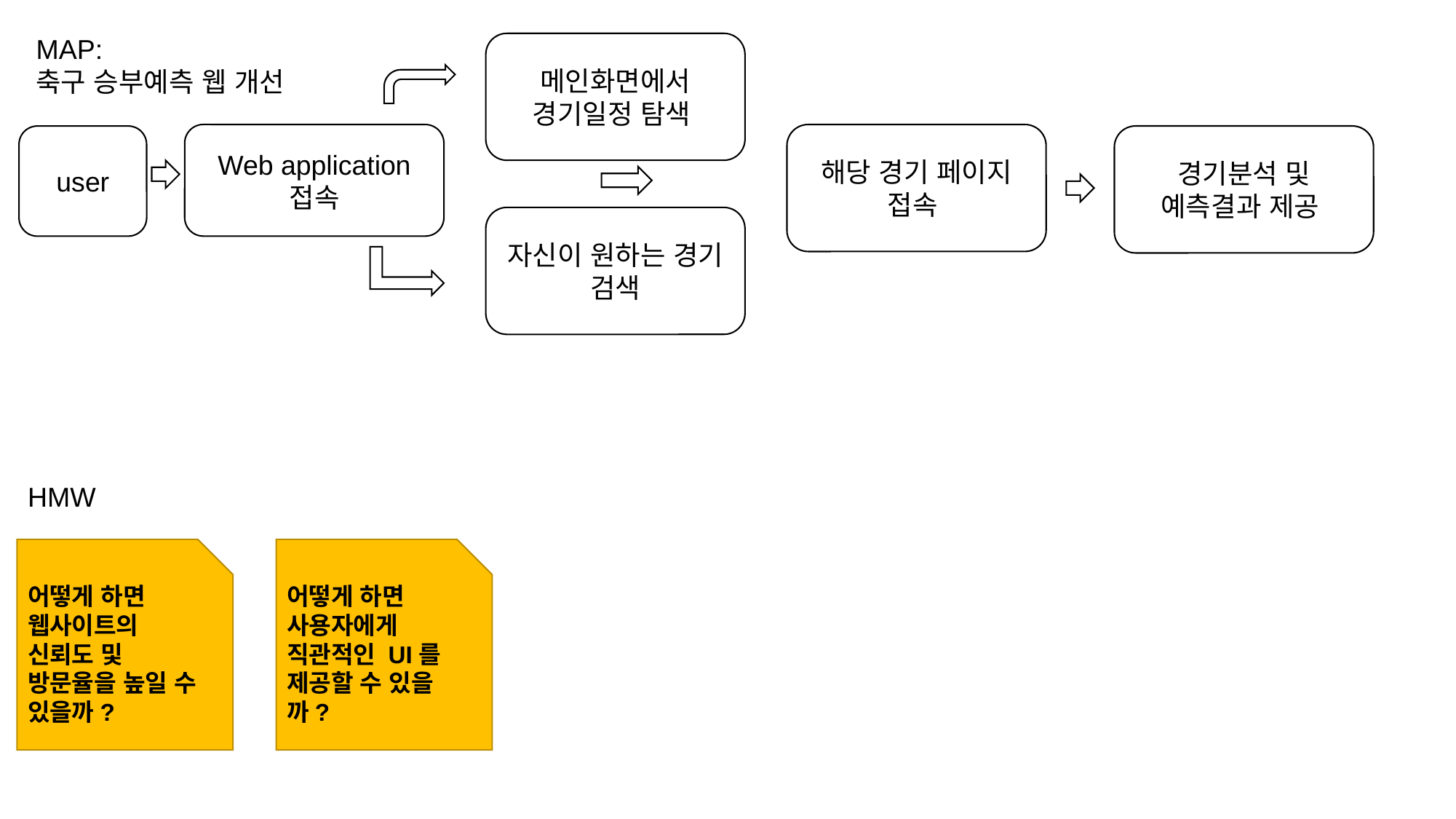

MAP:
축구 승부예측 웹 개선
메인화면에서 경기일정 탐색

Web application 접속
해당 경기 페이지 접속
user
경기분석 및 예측결과 제공

자신이 원하는 경기 검색

HMW
어떻게 하면 웹사이트의 신뢰도 및 방문율을 높일 수 있을까?
어떻게 하면 사용자에게 직관적인 UI를 제공할 수 있을까?